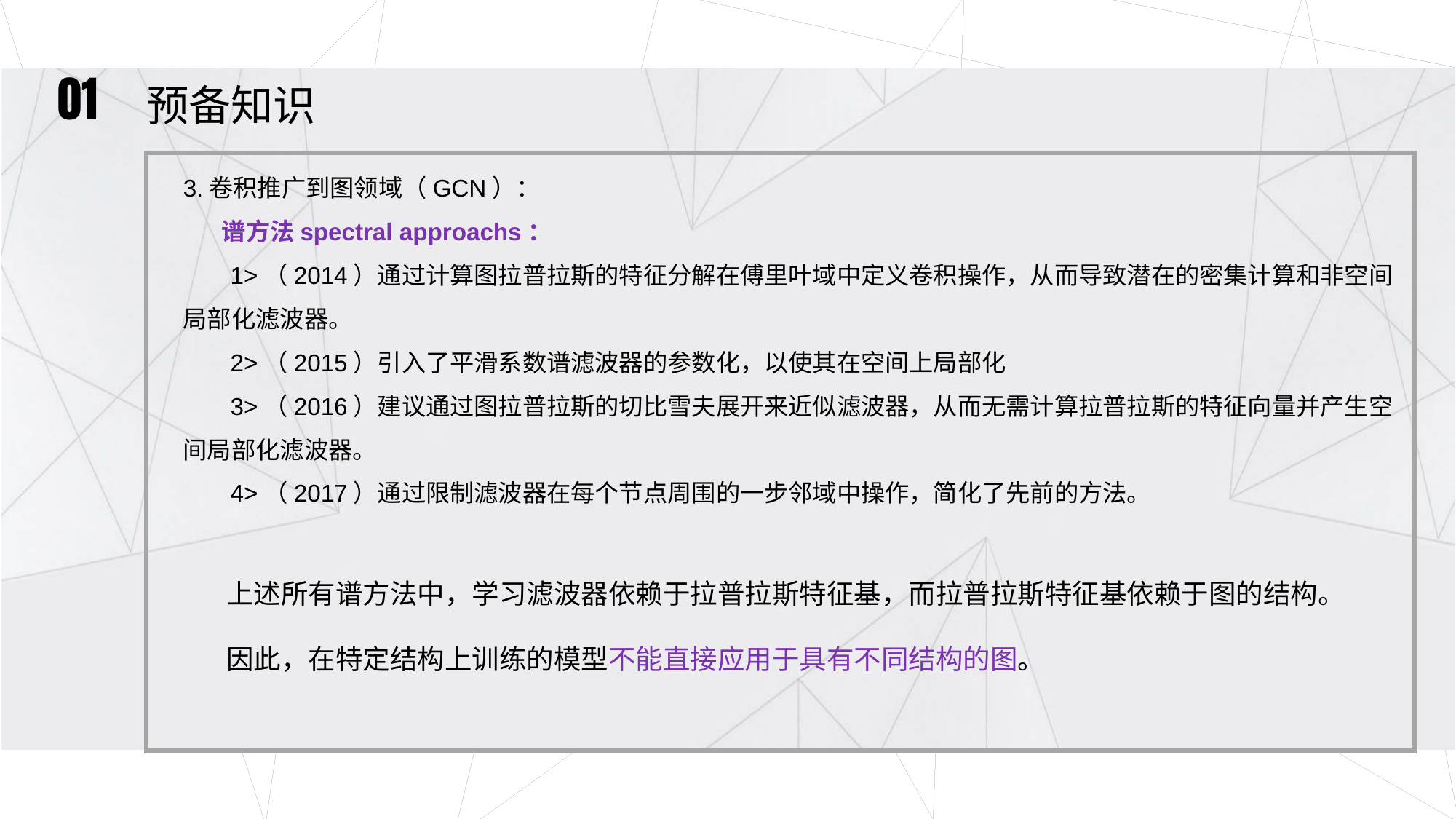

01
预备知识

3.卷积推广到图领域（GCN）：
      谱方法spectral approachs：
       1>（2014）通过计算图拉普拉斯的特征分解在傅里叶域中定义卷积操作，从而导致潜在的密集计算和非空间  局部化滤波器。
       2>（2015）引入了平滑系数谱滤波器的参数化，以使其在空间上局部化
       3>（2016）建议通过图拉普拉斯的切比雪夫展开来近似滤波器，从而无需计算拉普拉斯的特征向量并产生空间局部化滤波器。
       4>（2017）通过限制滤波器在每个节点周围的一步邻域中操作，简化了先前的方法。
上述所有谱方法中，学习滤波器依赖于拉普拉斯特征基，而拉普拉斯特征基依赖于图的结构。

因此，在特定结构上训练的模型不能直接应用于具有不同结构的图。